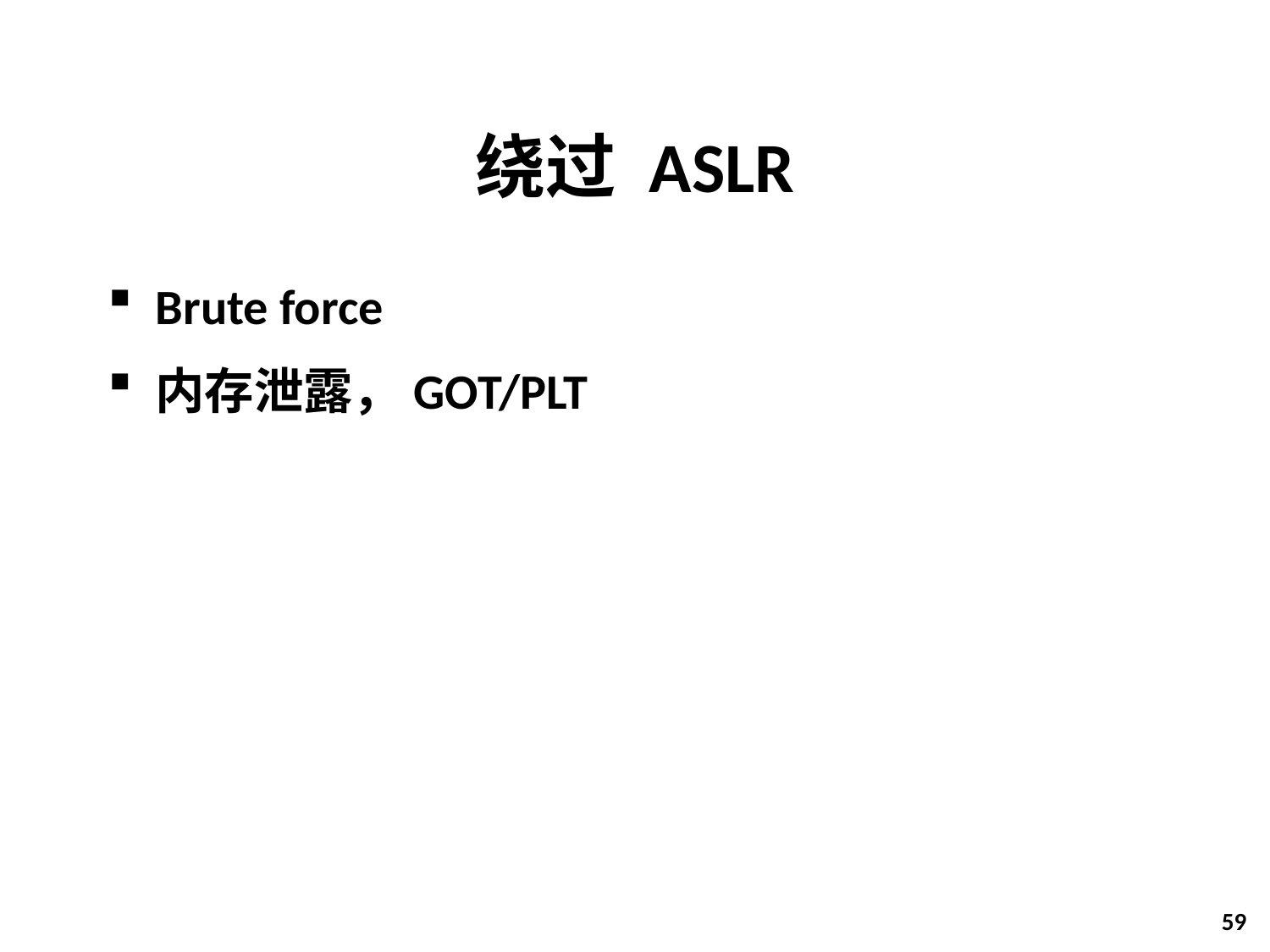

# 绕过 ASLR
Brute force
内存泄露，GOT/PLT
59